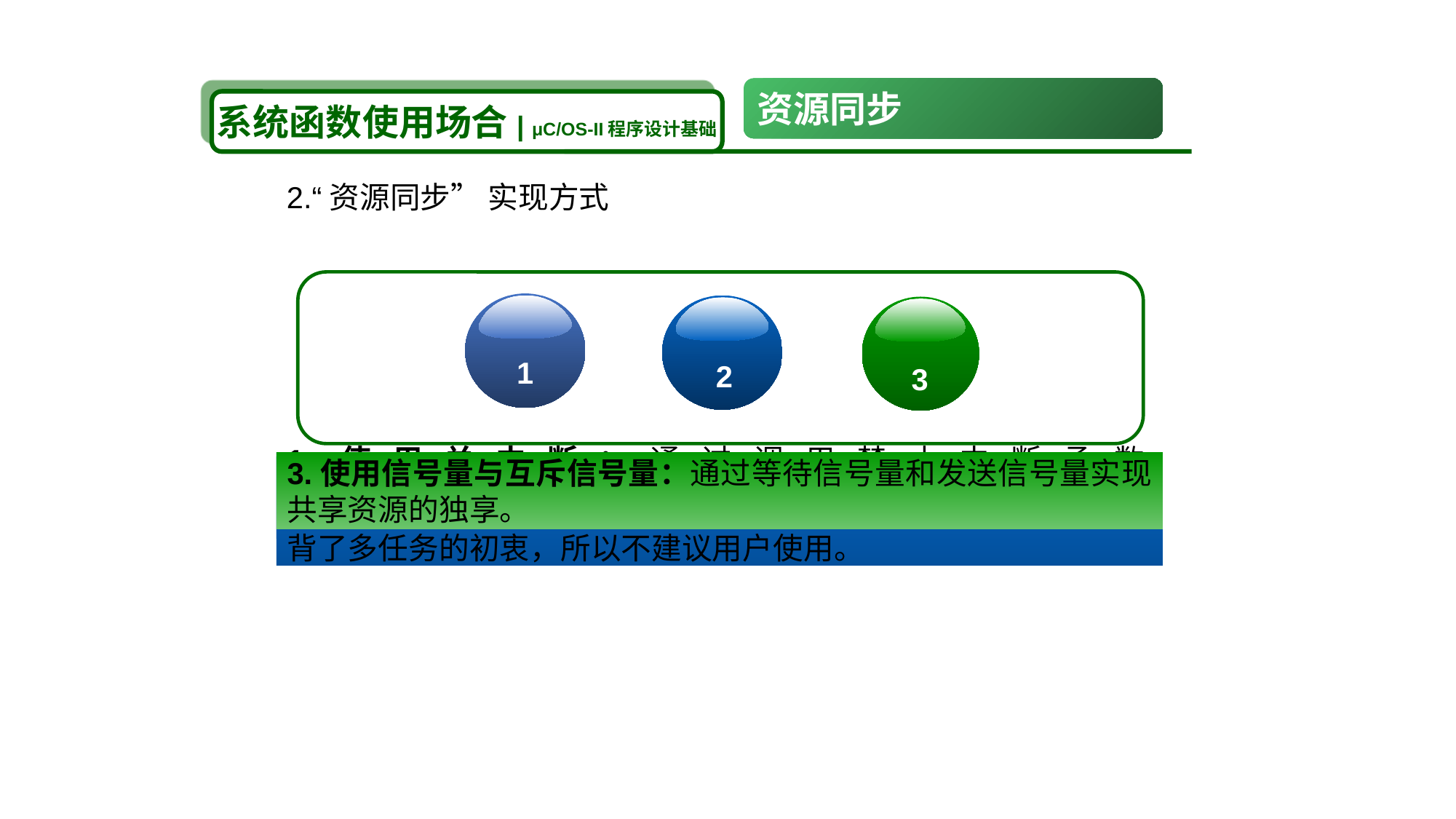

资源同步
系统函数使用场合| μC/OS-II程序设计基础

2.“资源同步” 实现方式

1

2

3
3.使用信号量与互斥信号量：通过等待信号量和发送信号量实现共享资源的独享。
1.使用关中断：通过调用禁止中断函数OS_ENTER_CRITICAL()和允许中断函数OS_EXIT_CRITICAL()实现的。
2.使用关调度：通过调用禁止任务调度函数OSSchedLock()和允许任务调度函数OSSchedUnlock()实现的，因为禁止调度违背了多任务的初衷，所以不建议用户使用。